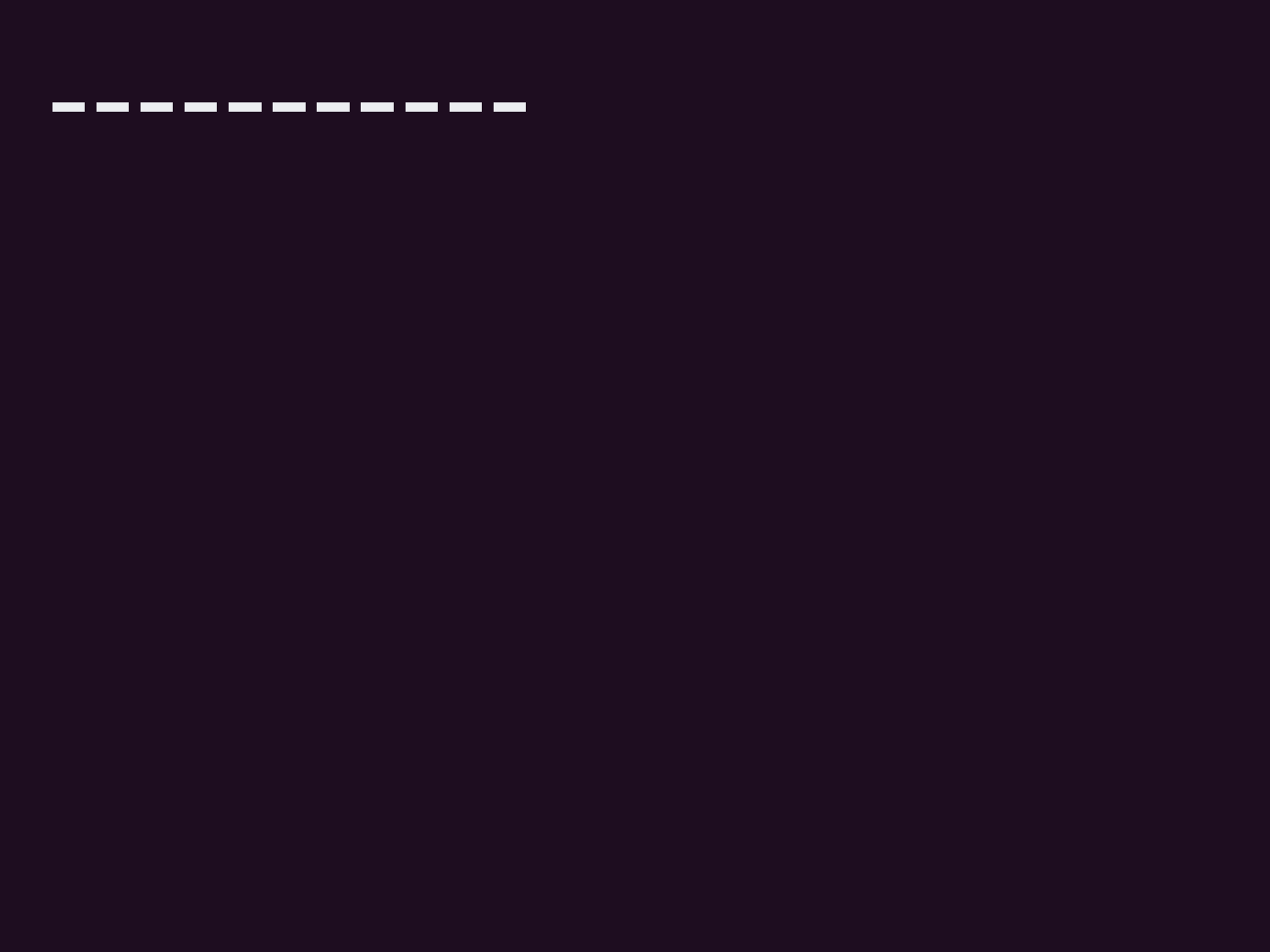

글자 크기
ㄱ (35)
ㄱ (19)
ㄱ (11)

글꼴
충북대70주년체